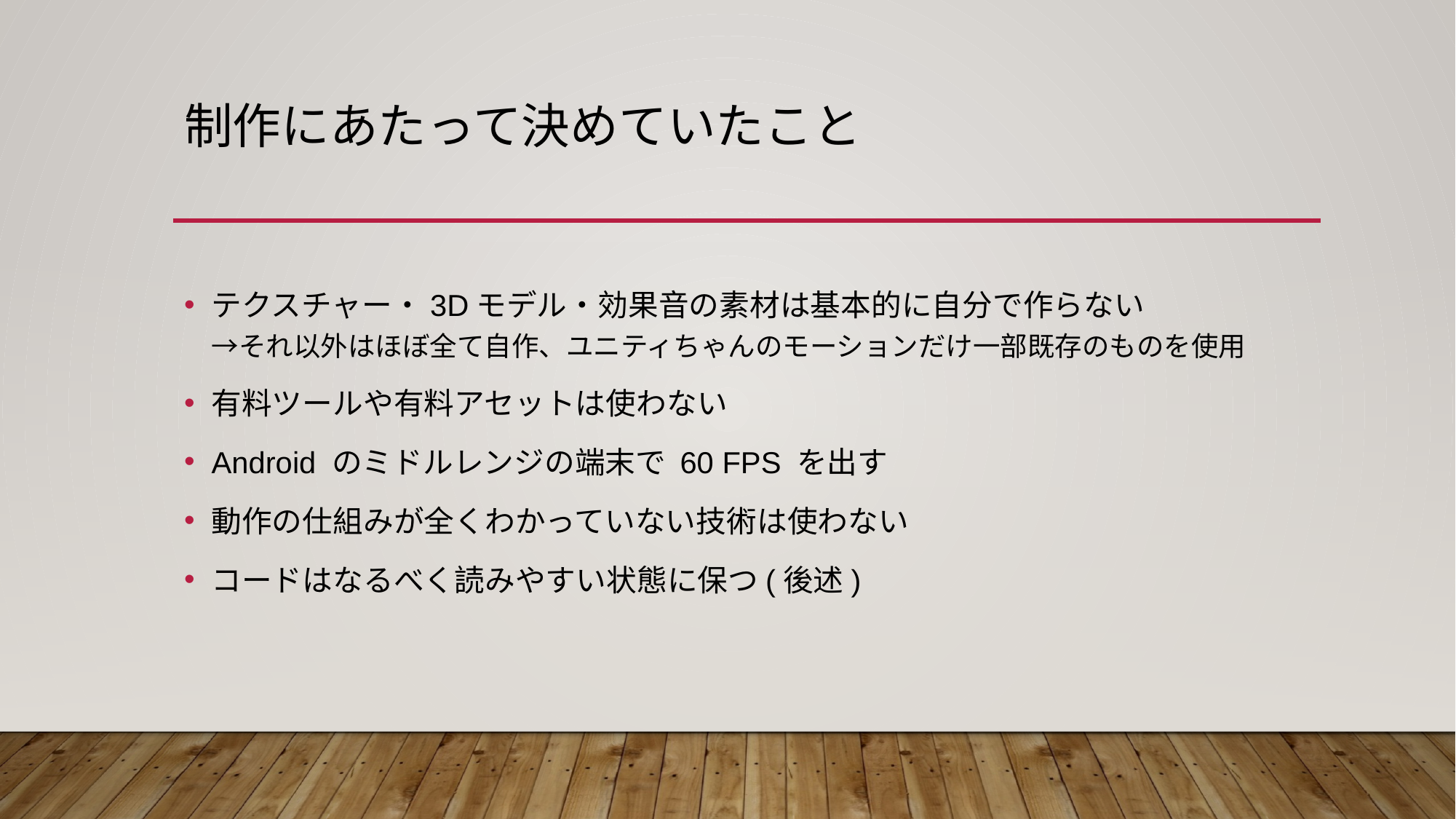

# 制作にあたって決めていたこと
テクスチャー・3Dモデル・効果音の素材は基本的に自分で作らない
→それ以外はほぼ全て自作、ユニティちゃんのモーションだけ一部既存のものを使用
有料ツールや有料アセットは使わない
Android のミドルレンジの端末で 60 FPS を出す
動作の仕組みが全くわかっていない技術は使わない
コードはなるべく読みやすい状態に保つ(後述)